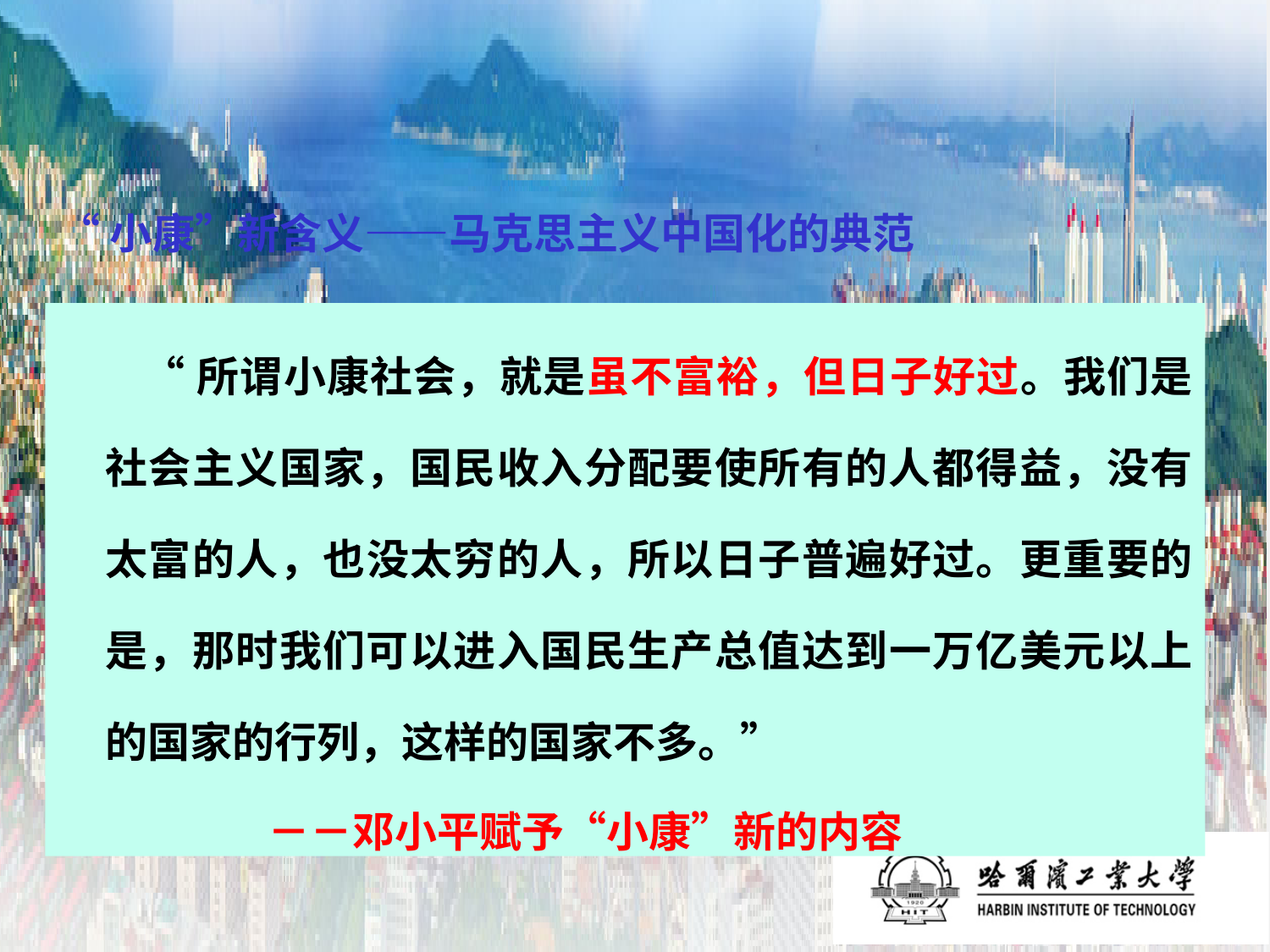

“小康”新含义——马克思主义中国化的典范
        “所谓小康社会，就是虽不富裕，但日子好过。我们是社会主义国家，国民收入分配要使所有的人都得益，没有太富的人，也没太穷的人，所以日子普遍好过。更重要的是，那时我们可以进入国民生产总值达到一万亿美元以上的国家的行列，这样的国家不多。”
                     －－邓小平赋予“小康”新的内容